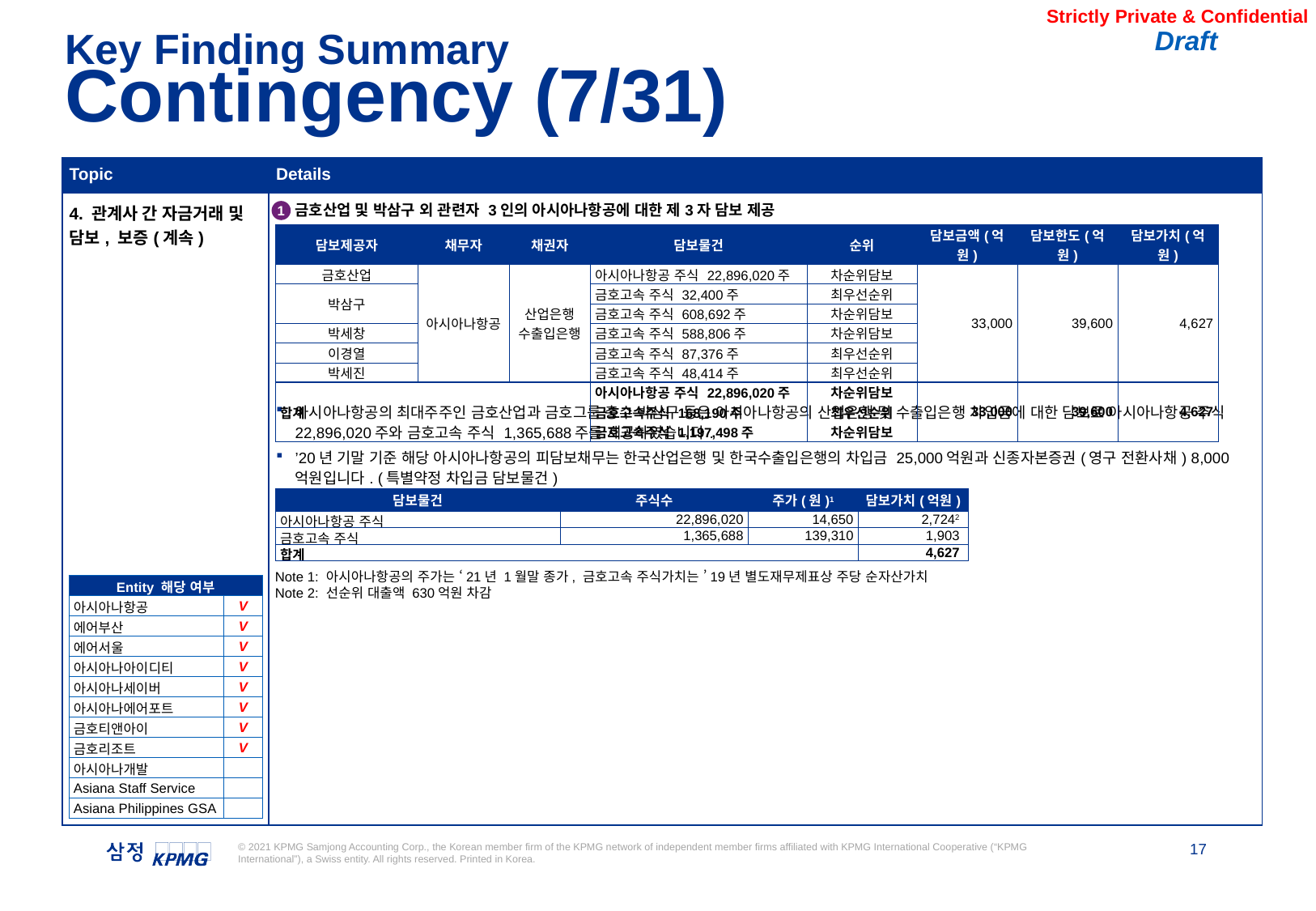

Key Finding Summary
Contingency (7/31)
| Topic | Details |
| --- | --- |
| 4. 관계사 간 자금거래 및 담보, 보증(계속) | 금호산업 및 박삼구 외 관련자 3인의 아시아나항공에 대한 제3자 담보 제공 아시아나항공의 최대주주인 금호산업과 금호그룹 총수 박삼구 등은 아시아나항공의 산업은행 및 수출입은행 차입금에 대한 담보로 아시아나항공 주식 22,896,020주와 금호고속 주식 1,365,688주를 제공하였습니다. ’20년 기말 기준 해당 아시아나항공의 피담보채무는 한국산업은행 및 한국수출입은행의 차입금 25,000억원과 신종자본증권(영구 전환사채) 8,000억원입니다. (특별약정 차입금 담보물건) |
1
| 담보제공자 | 채무자 | 채권자 | 담보물건 | 순위 | 담보금액(억원) | 담보한도(억원) | 담보가치(억원) |
| --- | --- | --- | --- | --- | --- | --- | --- |
| 금호산업 | 아시아나항공 | 산업은행 수출입은행 | 아시아나항공 주식 22,896,020주 | 차순위담보 | 33,000 | 39,600 | 4,627 |
| 박삼구 |  |  | 금호고속 주식 32,400주 | 최우선순위 |  |  |  |
|  |  |  | 금호고속 주식 608,692주 | 차순위담보 |  |  |  |
| 박세창 |  |  | 금호고속 주식 588,806주 | 차순위담보 |  |  |  |
| 이경열 |  |  | 금호고속 주식 87,376주 | 최우선순위 |  |  |  |
| 박세진 |  |  | 금호고속 주식 48,414주 | 최우선순위 |  |  |  |
| 합계 |  |  | 아시아나항공 주식 22,896,020주 | 차순위담보 | 33,000 | 39,600 | 4,627 |
|  |  |  | 금호고속주식 168,190주 | 최우선순위 |  |  |  |
|  |  |  | 금호고속주식 1,197,498주 | 차순위담보 |  |  |  |
| 담보물건 | 주식수 | 주가(원)1 | 담보가치(억원) |
| --- | --- | --- | --- |
| 아시아나항공 주식 | 22,896,020 | 14,650 | 2,7242 |
| 금호고속 주식 | 1,365,688 | 139,310 | 1,903 |
| 합계 |  |  | 4,627 |
Note 1: 아시아나항공의 주가는 ‘21년 1월말 종가, 금호고속 주식가치는 ’19년 별도재무제표상 주당 순자산가치
Note 2: 선순위 대출액 630억원 차감
| Entity 해당 여부 |  |
| --- | --- |
| 아시아나항공 | V |
| 에어부산 | V |
| 에어서울 | V |
| 아시아나아이디티 | V |
| 아시아나세이버 | V |
| 아시아나에어포트 | V |
| 금호티앤아이 | V |
| 금호리조트 | V |
| 아시아나개발 |  |
| Asiana Staff Service |  |
| Asiana Philippines GSA |  |